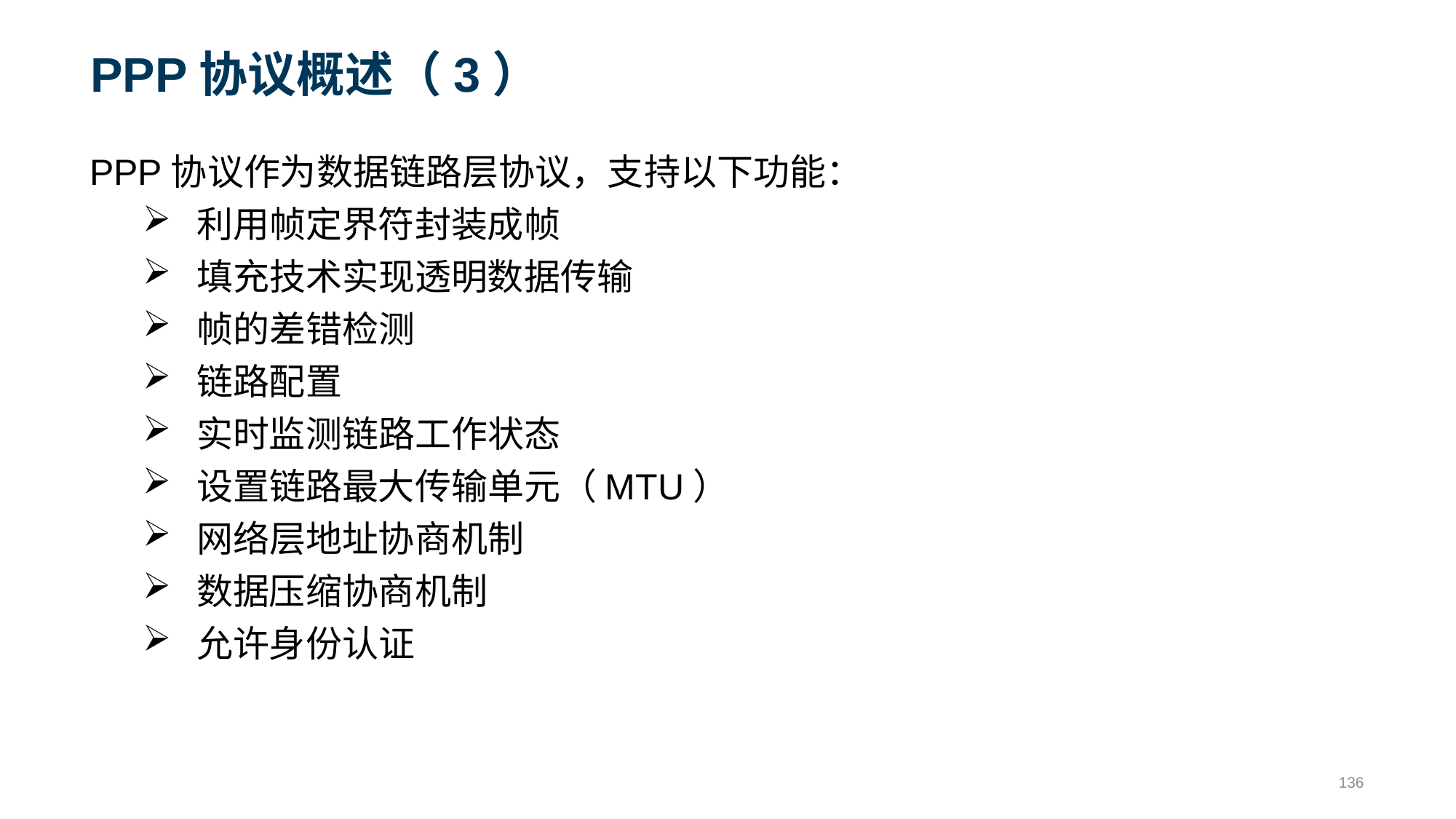

# PPP协议概述（3）
PPP协议作为数据链路层协议，支持以下功能：
利用帧定界符封装成帧
填充技术实现透明数据传输
帧的差错检测
链路配置
实时监测链路工作状态
设置链路最大传输单元（MTU）
网络层地址协商机制
数据压缩协商机制
允许身份认证

136